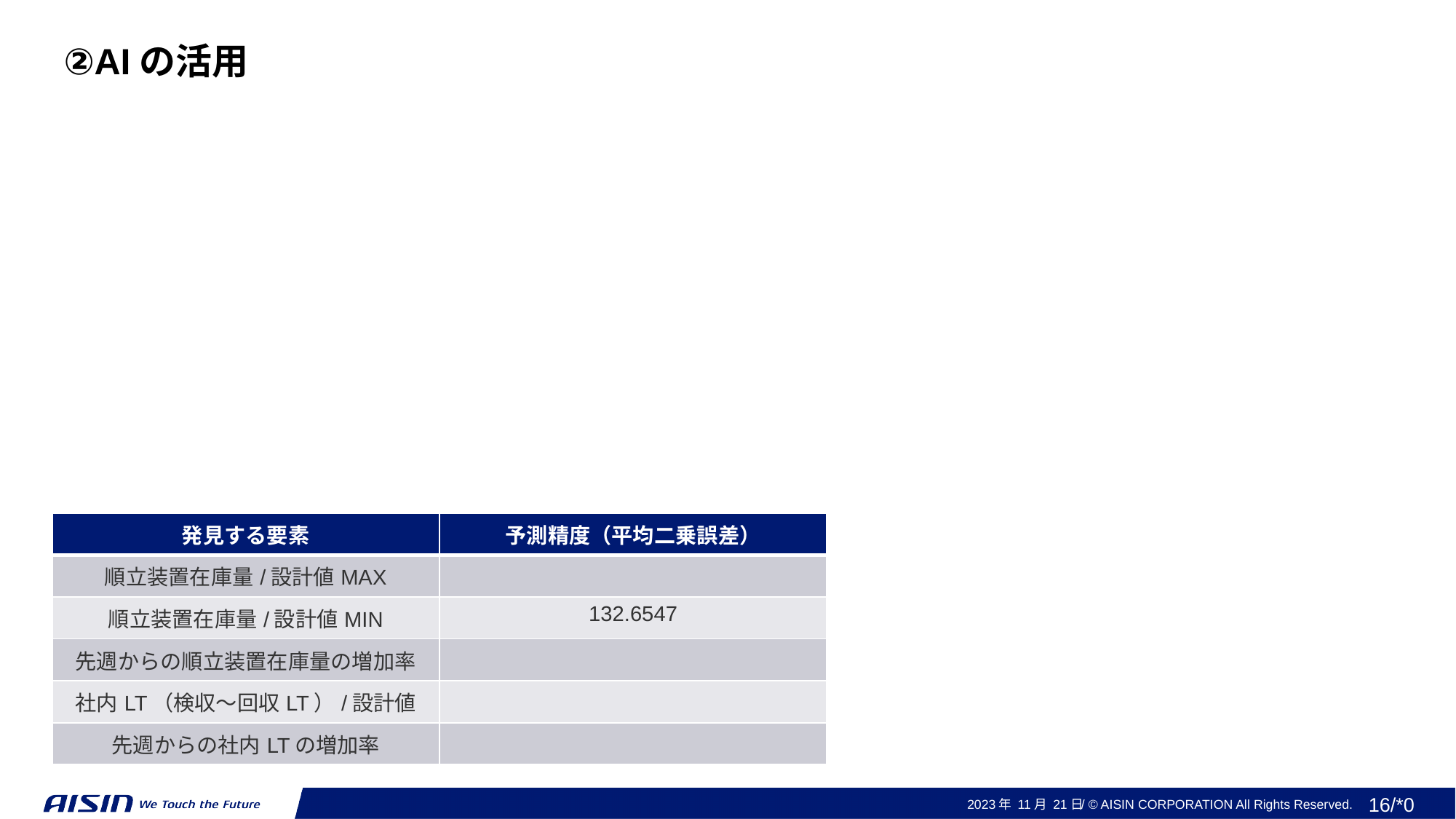

②AIの活用

| 発見する要素 | 予測精度（平均二乗誤差） |
| --- | --- |
| 順立装置在庫量/設計値MAX |  |
| 順立装置在庫量/設計値MIN | 132.6547 |
| 先週からの順立装置在庫量の増加率 |  |
| 社内LT（検収〜回収LT）/設計値 |  |
| 先週からの社内LTの増加率 |  |
2023年 11月 21日